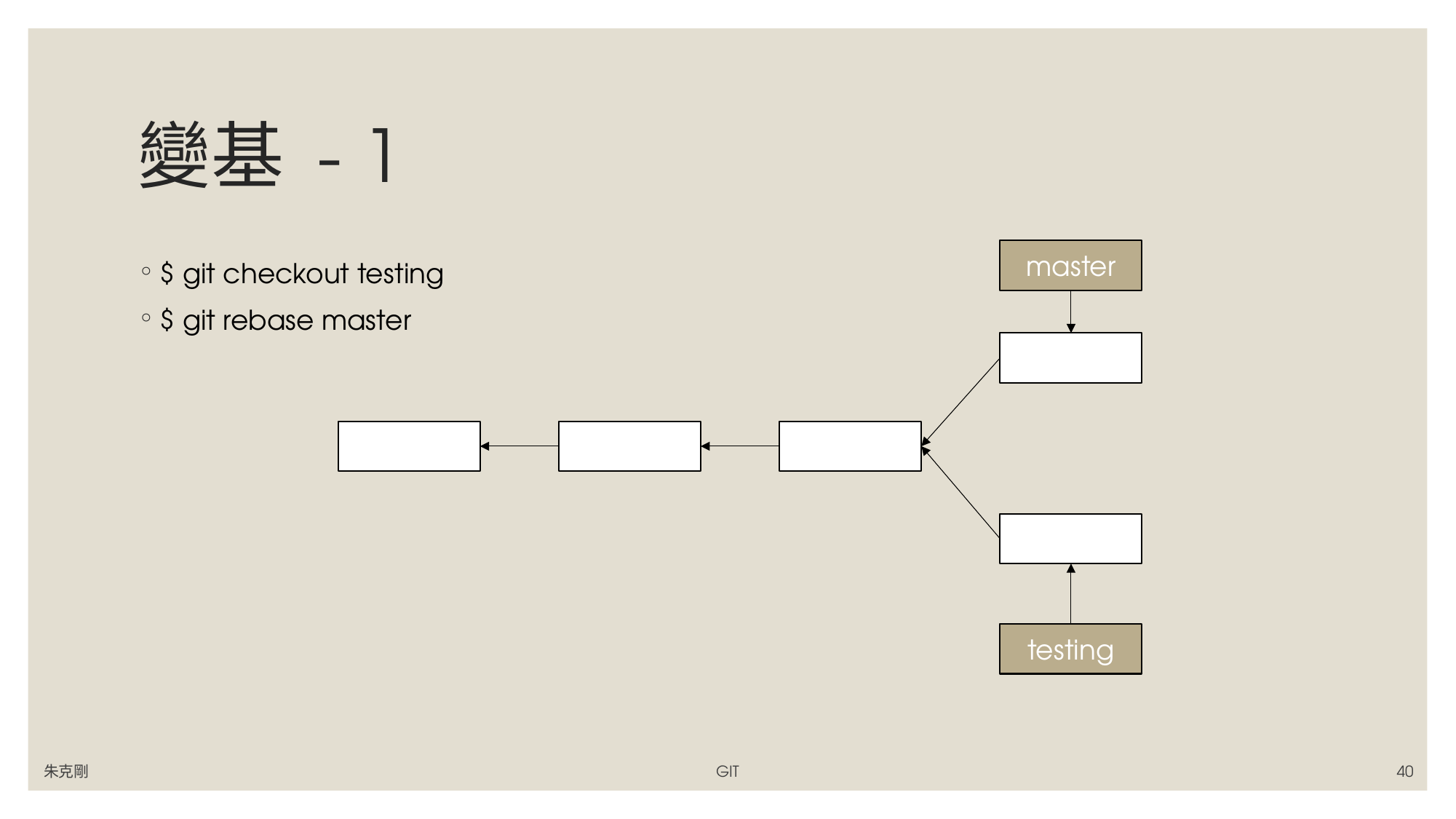

# 變基 - 1
master
$ git checkout testing
$ git rebase master

testing
朱克剛
GIT
40